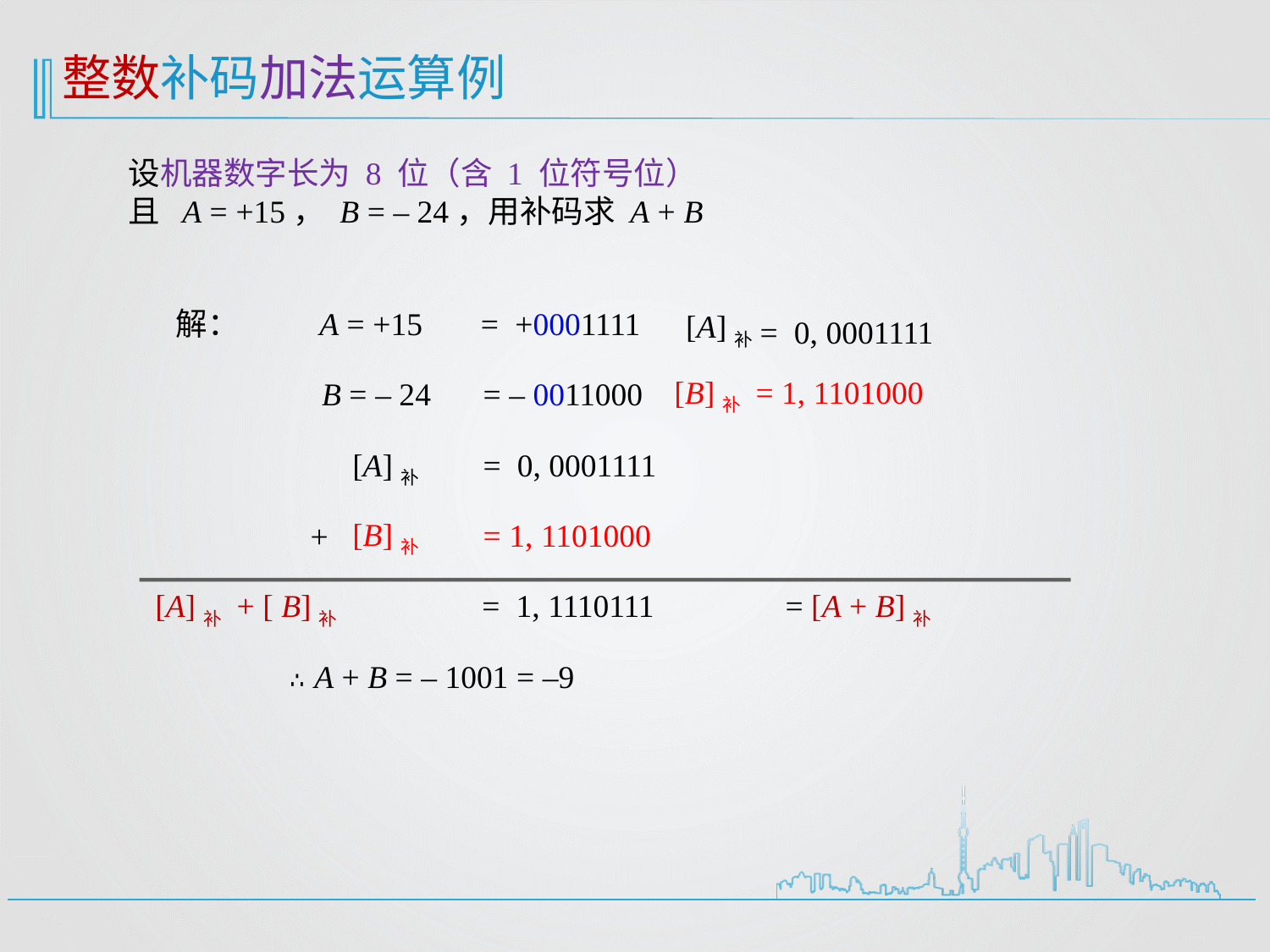

整数补码加法运算例
设机器数字长为 8 位（含 1 位符号位）
且  A = +15， B = – 24，用补码求 A + B
解：
A = +15
=  +0001111
[A]补
=  0, 0001111
B = – 24
= – 0011000
[A]补
=  0, 0001111
[B]补
= 1, 1101000
+

[A]补 + [ B]补
=  1, 1110111
= [A + B]补
∴ A + B = – 1001 = –9
[B]补 = 1, 1101000